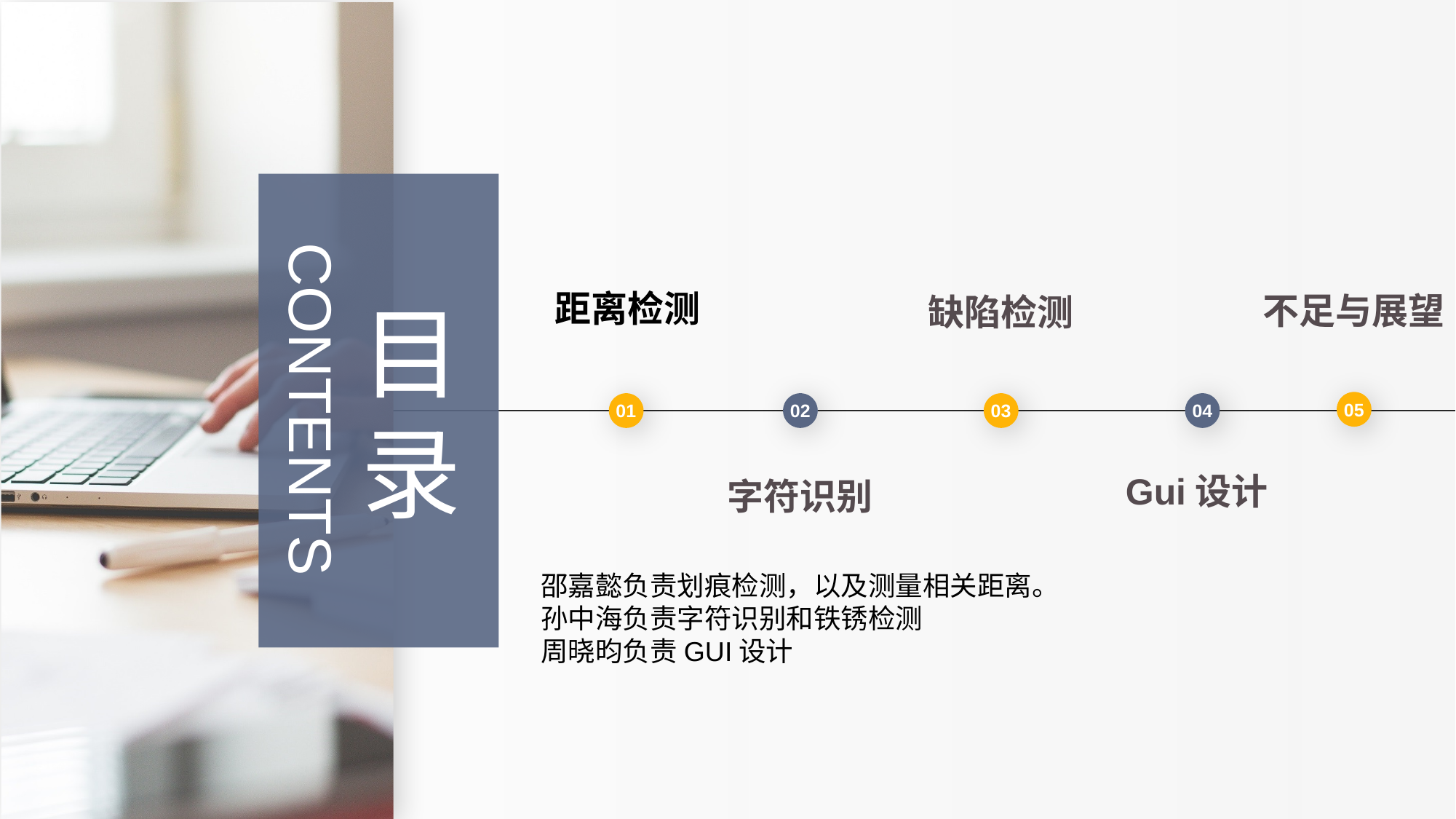

不足与展望
05
缺陷检测
03
距离检测
01
目
录
contents
02
字符识别
04
Gui设计
邵嘉懿负责划痕检测，以及测量相关距离。
孙中海负责字符识别和铁锈检测
周晓昀负责GUI设计